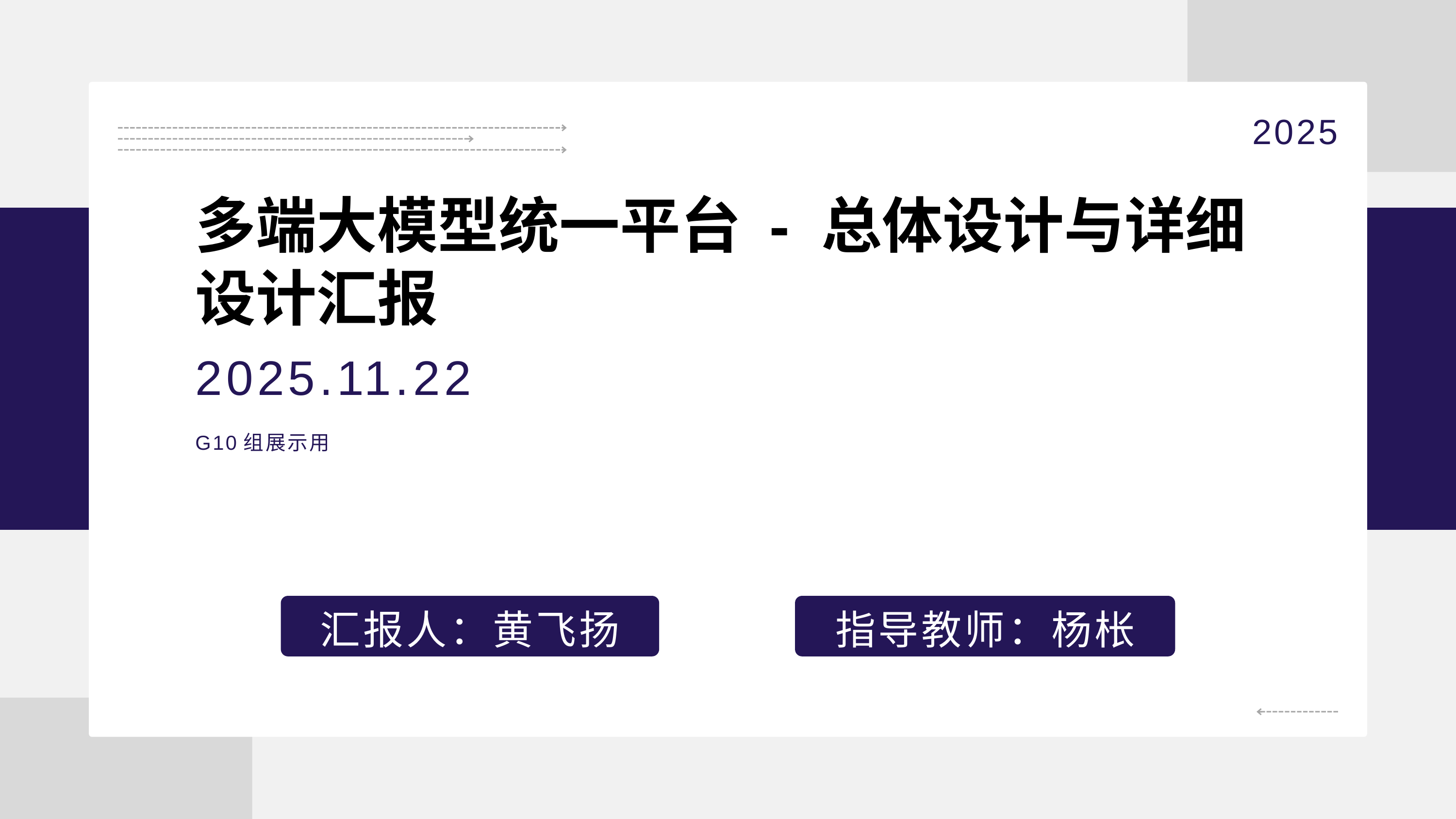

2025

多端大模型统一平台 - 总体设计与详细设计汇报

2025.11.22
G10组展示用

汇报人：黄飞扬
指导教师：杨枨